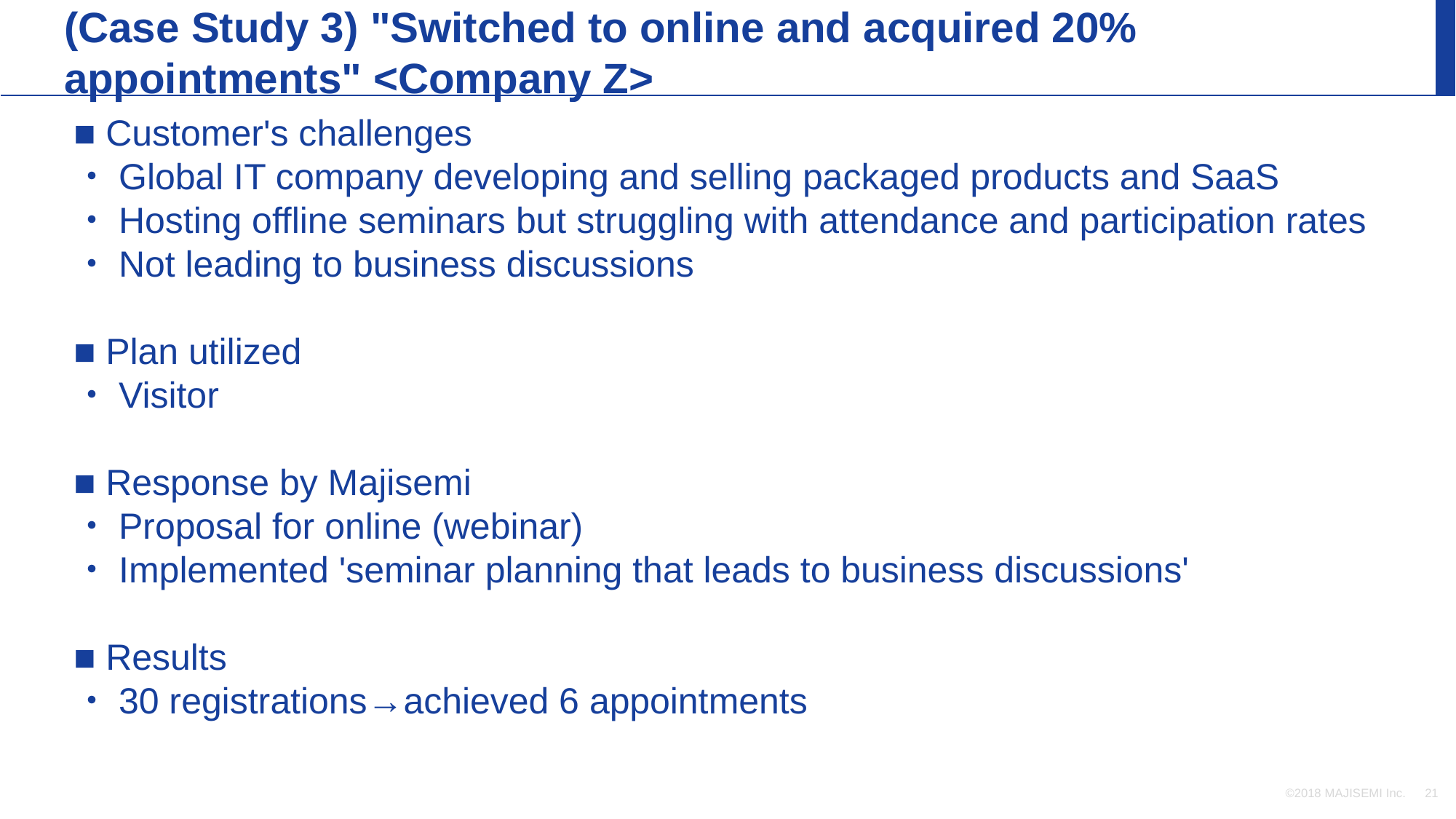

(Case Study 3) "Switched to online and acquired 20% appointments" <Company Z>
■ Customer's challenges
・Global IT company developing and selling packaged products and SaaS
・Hosting offline seminars but struggling with attendance and participation rates
・Not leading to business discussions

■ Plan utilized
・Visitor

■ Response by Majisemi
・Proposal for online (webinar)
・Implemented 'seminar planning that leads to business discussions'

■ Results
・30 registrations→achieved 6 appointments
©2018 MAJISEMI Inc.
21